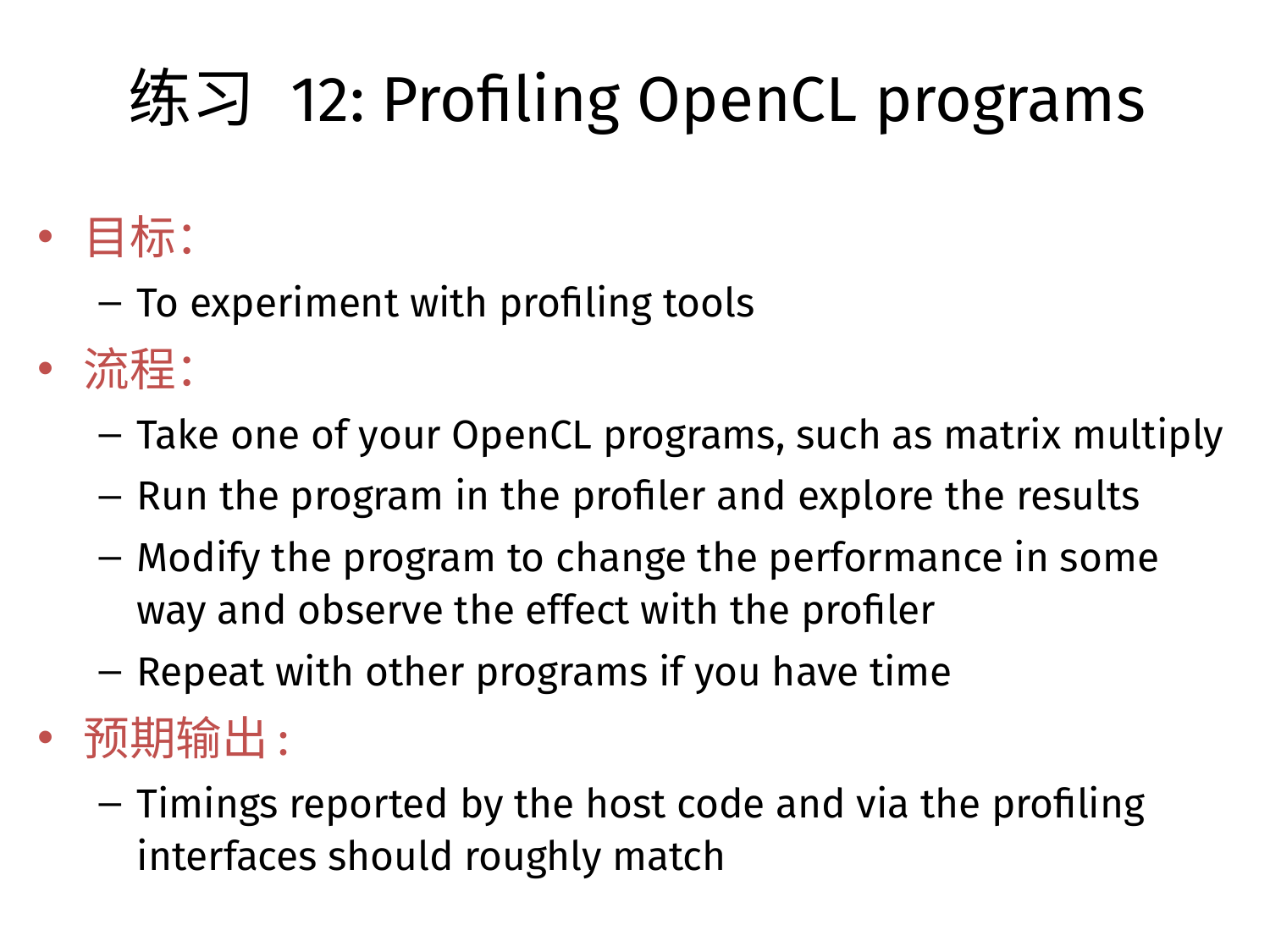

练习 12: Profiling OpenCL programs
目标：
To experiment with profiling tools
流程：
Take one of your OpenCL programs, such as matrix multiply
Run the program in the profiler and explore the results
Modify the program to change the performance in some way and observe the effect with the profiler
Repeat with other programs if you have time
预期输出:
Timings reported by the host code and via the profiling interfaces should roughly match